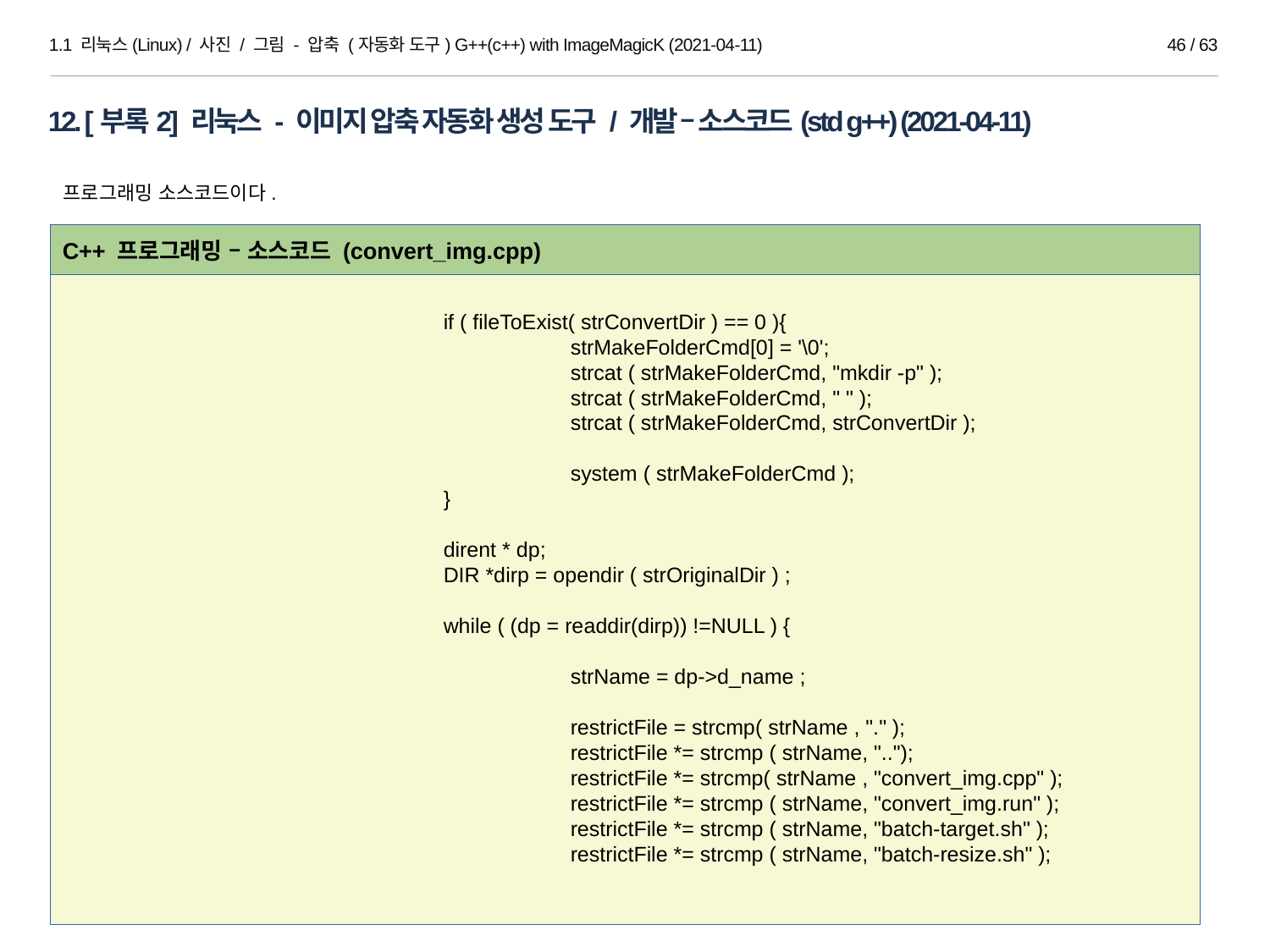

1.1 리눅스(Linux) / 사진 / 그림 - 압축 (자동화 도구) G++(c++) with ImageMagicK (2021-04-11)
46 / 63

12. [부록2] 리눅스 - 이미지 압축 자동화 생성 도구 / 개발 – 소스코드(std g++) (2021-04-11)
프로그래밍 소스코드이다.
C++ 프로그래밍 – 소스코드 (convert_img.cpp)

			if ( fileToExist( strConvertDir ) == 0 ){
				strMakeFolderCmd[0] = '\0';
				strcat ( strMakeFolderCmd, "mkdir -p" );
				strcat ( strMakeFolderCmd, " " );
				strcat ( strMakeFolderCmd, strConvertDir );

				system ( strMakeFolderCmd );
			}

		  	dirent * dp;
		  	DIR *dirp = opendir ( strOriginalDir ) ;

			while ( (dp = readdir(dirp)) !=NULL ) {

				strName = dp->d_name ;

				restrictFile = strcmp( strName , "." );
				restrictFile *= strcmp ( strName, "..");
				restrictFile *= strcmp( strName , "convert_img.cpp" );
				restrictFile *= strcmp ( strName, "convert_img.run" );
				restrictFile *= strcmp ( strName, "batch-target.sh" );
				restrictFile *= strcmp ( strName, "batch-resize.sh" );